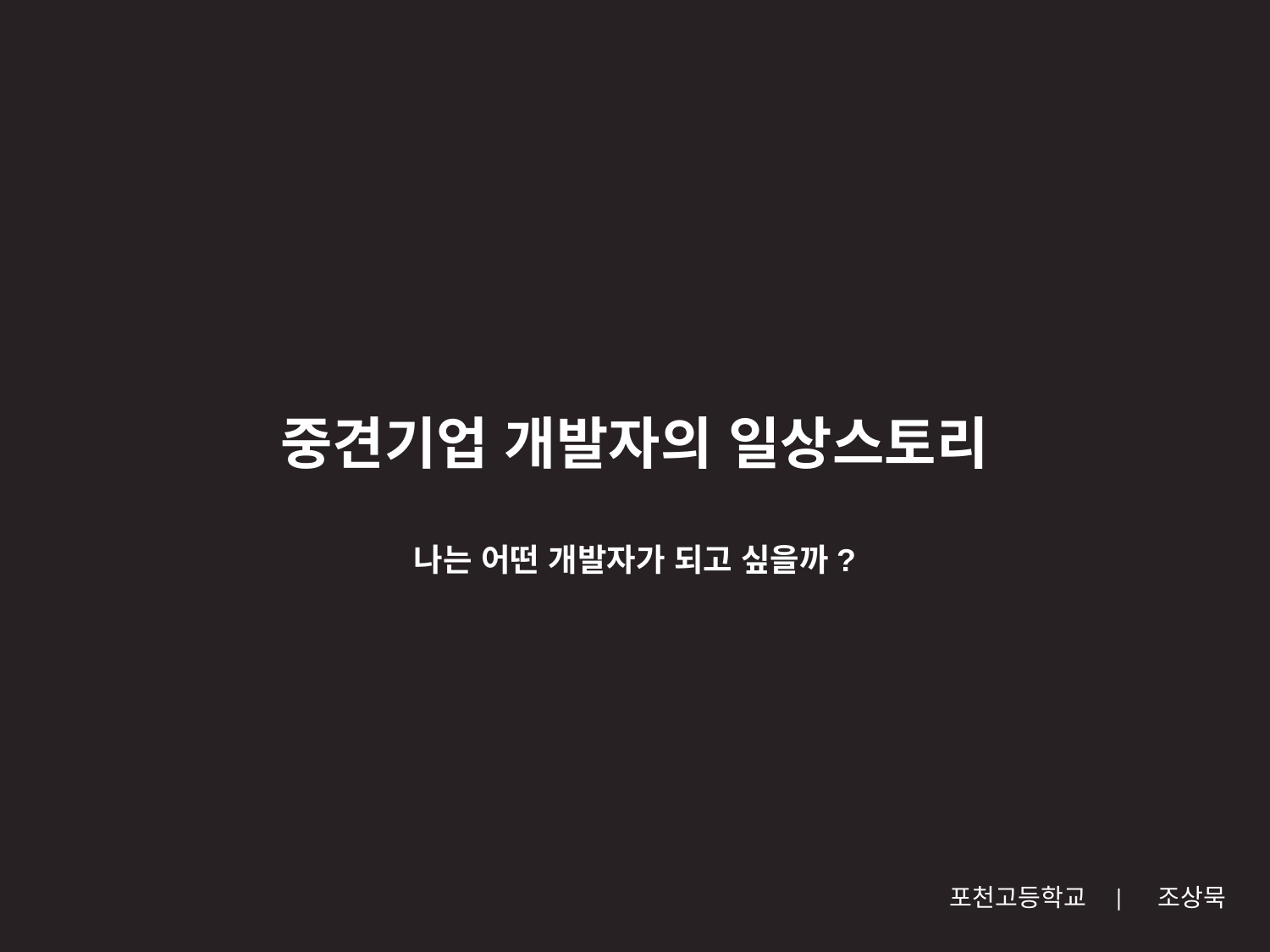

# 중견기업 개발자의 일상스토리
나는 어떤 개발자가 되고 싶을까?
포천고등학교   |     조상묵